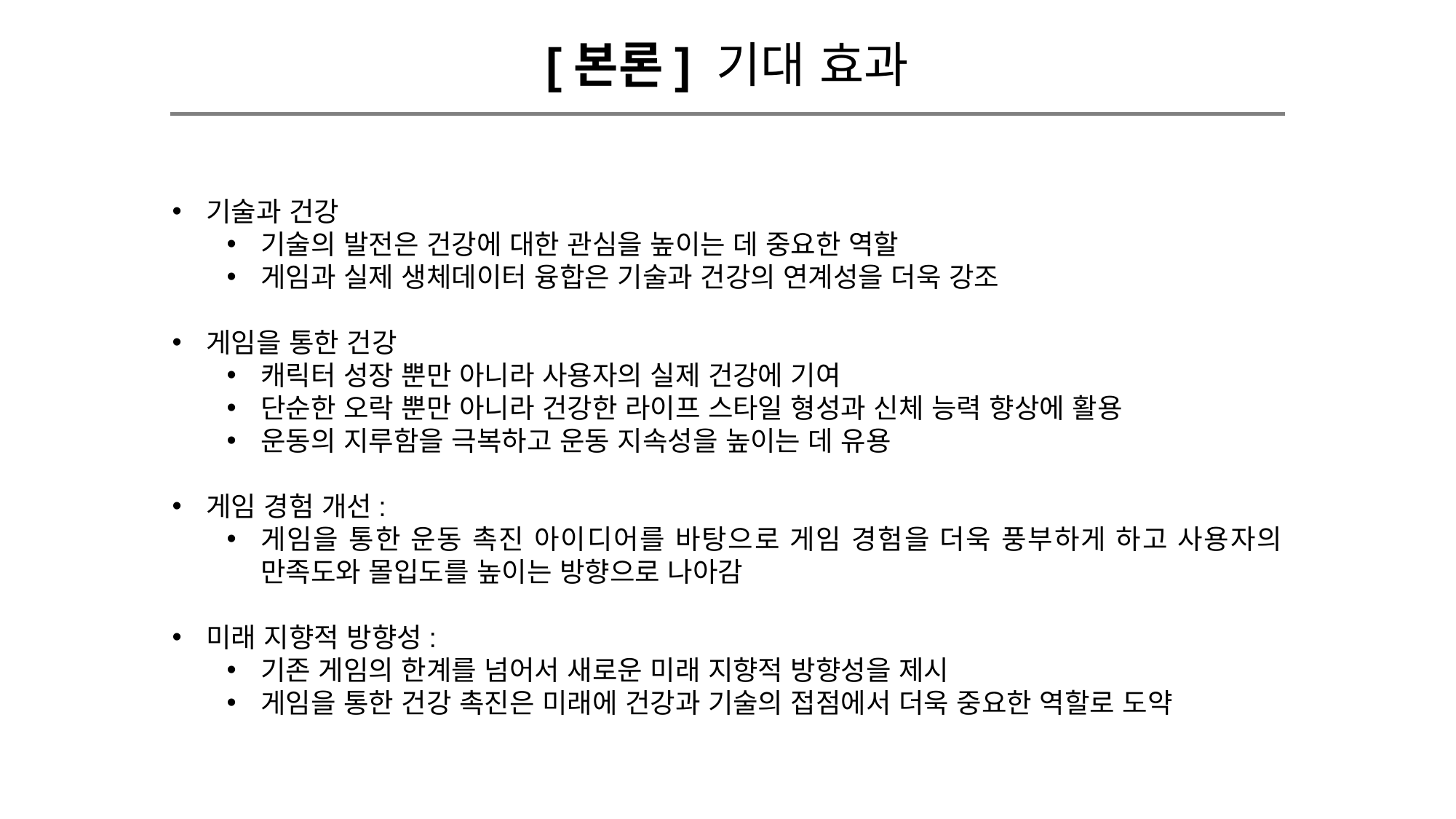

[본론] 기대 효과
기술과 건강
기술의 발전은 건강에 대한 관심을 높이는 데 중요한 역할
게임과 실제 생체데이터 융합은 기술과 건강의 연계성을 더욱 강조

게임을 통한 건강
캐릭터 성장 뿐만 아니라 사용자의 실제 건강에 기여
단순한 오락 뿐만 아니라 건강한 라이프 스타일 형성과 신체 능력 향상에 활용
운동의 지루함을 극복하고 운동 지속성을 높이는 데 유용

게임 경험 개선:
게임을 통한 운동 촉진 아이디어를 바탕으로 게임 경험을 더욱 풍부하게 하고 사용자의 만족도와 몰입도를 높이는 방향으로 나아감

미래 지향적 방향성:
기존 게임의 한계를 넘어서 새로운 미래 지향적 방향성을 제시
게임을 통한 건강 촉진은 미래에 건강과 기술의 접점에서 더욱 중요한 역할로 도약